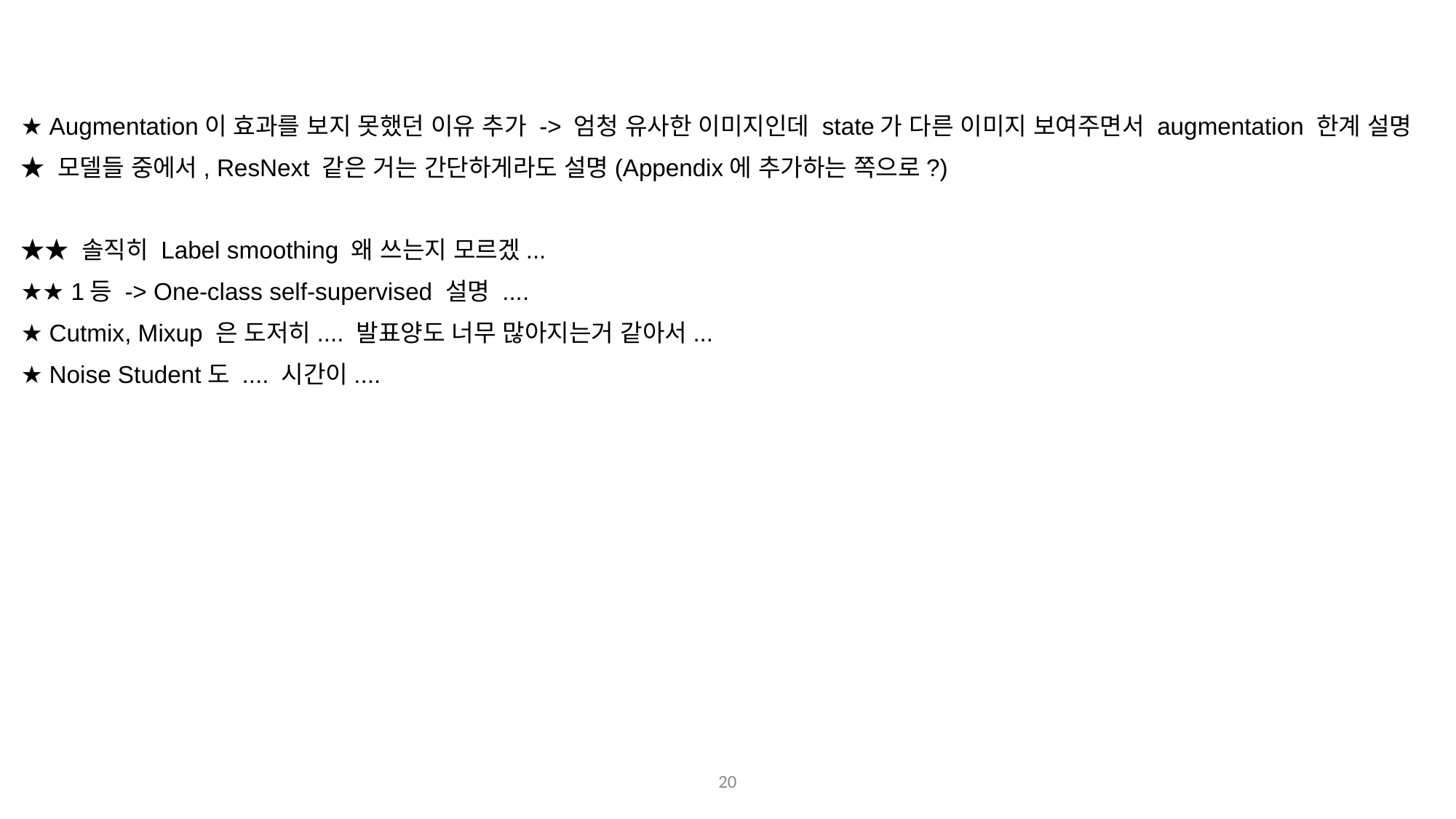

★ Augmentation이 효과를 보지 못했던 이유 추가 -> 엄청 유사한 이미지인데 state가 다른 이미지 보여주면서 augmentation 한계 설명
★ 모델들 중에서, ResNext 같은 거는 간단하게라도 설명(Appendix에 추가하는 쪽으로?)

★★ 솔직히 Label smoothing 왜 쓰는지 모르겠...
★★ 1등 -> One-class self-supervised 설명 ....
★ Cutmix, Mixup 은 도저히.... 발표양도 너무 많아지는거 같아서...
★ Noise Student도 .... 시간이....
20